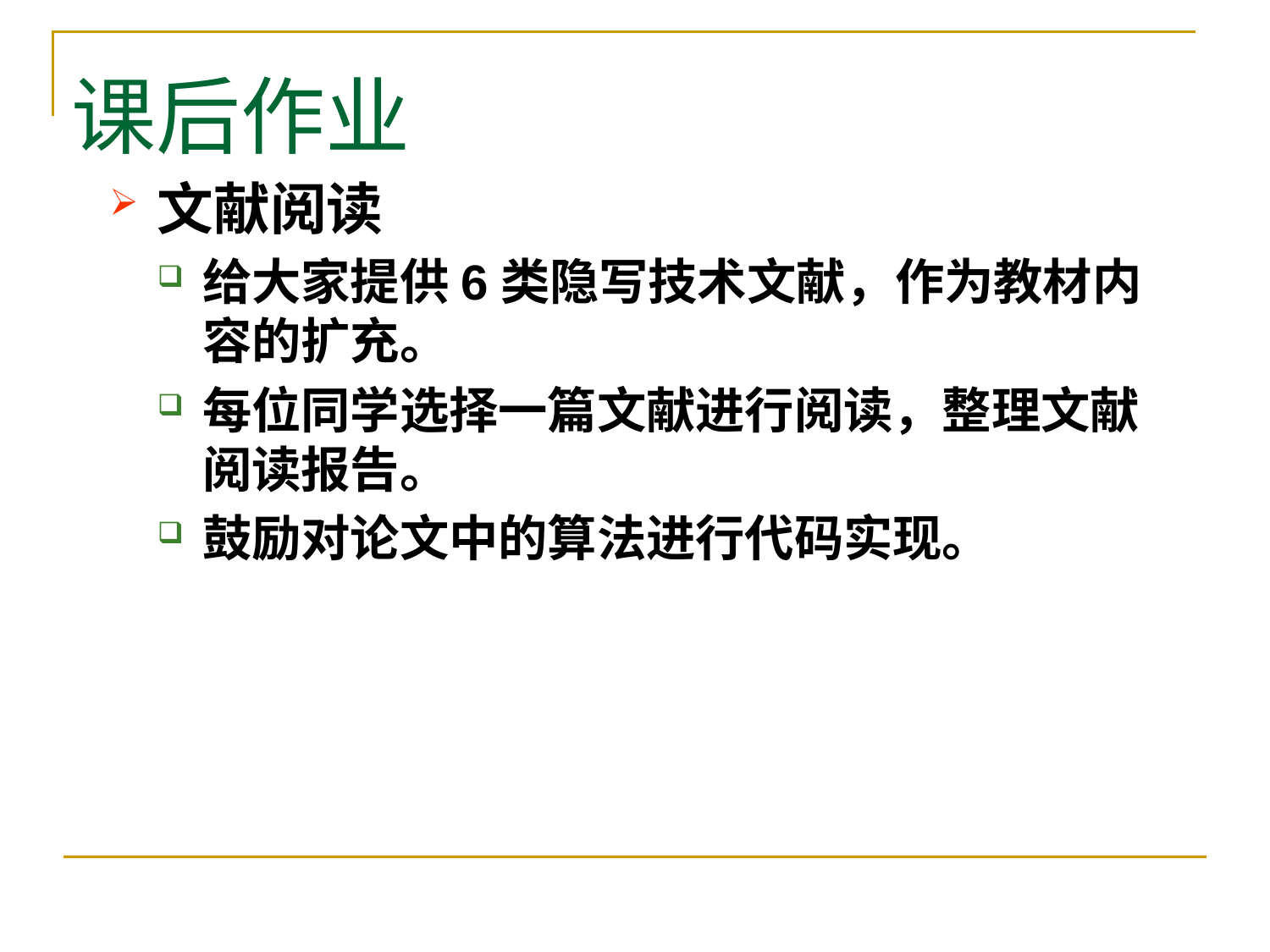

# 课后作业
文献阅读
给大家提供6类隐写技术文献，作为教材内容的扩充。
每位同学选择一篇文献进行阅读，整理文献阅读报告。
鼓励对论文中的算法进行代码实现。